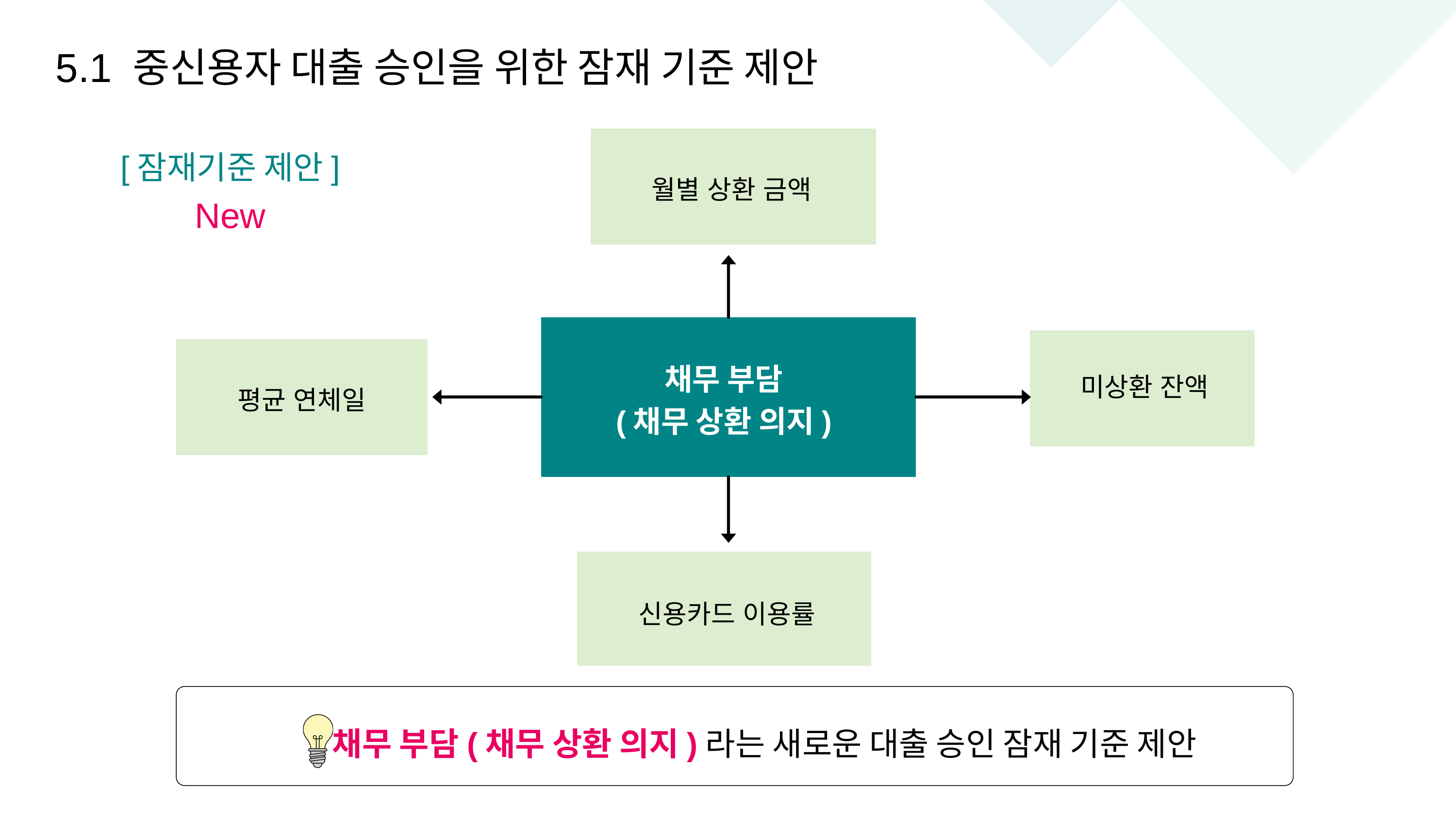

5.1 중신용자 대출 승인을 위한 잠재 기준 제안

월별 상환 금액
[잠재기준 제안]
New

채무 부담
(채무 상환 의지)

미상환 잔액

평균 연체일

신용카드 이용률

채무 부담(채무 상환 의지)라는 새로운 대출 승인 잠재 기준 제안